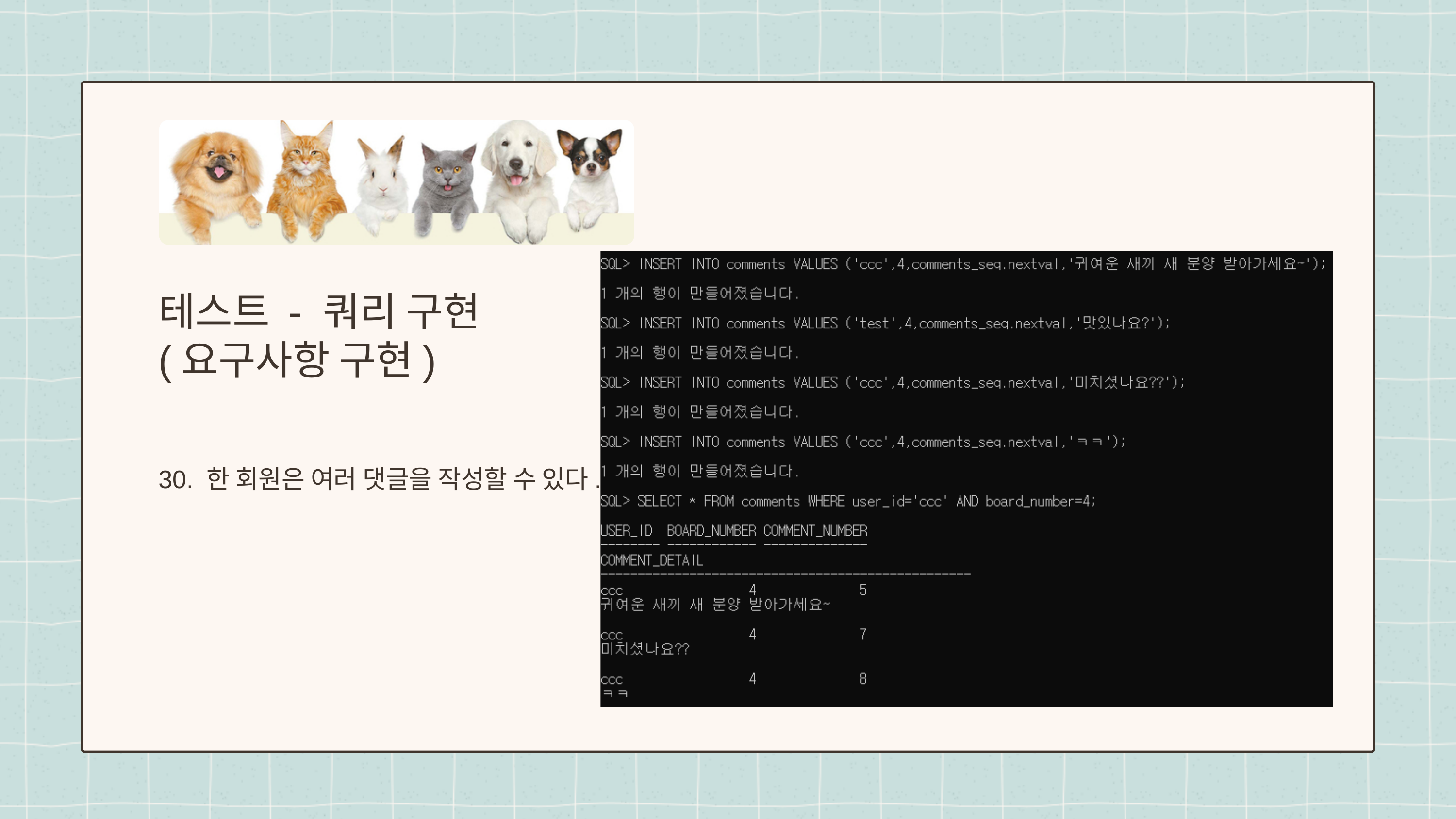

테스트 - 쿼리 구현
(요구사항 구현)
30. 한 회원은 여러 댓글을 작성할 수 있다.